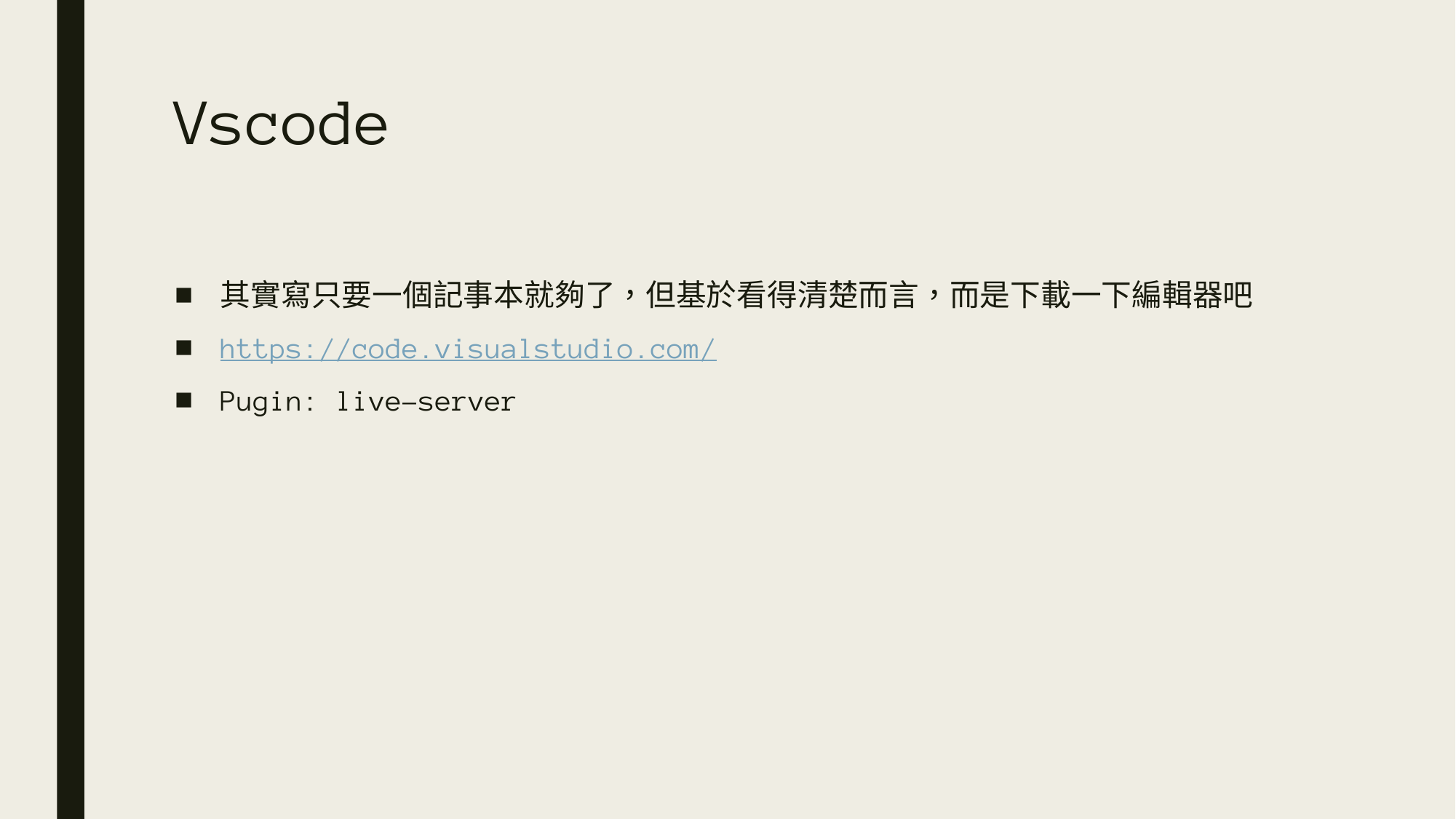

# Vscode
其實寫只要一個記事本就夠了，但基於看得清楚而言，而是下載一下編輯器吧
https://code.visualstudio.com/
Pugin: live-server